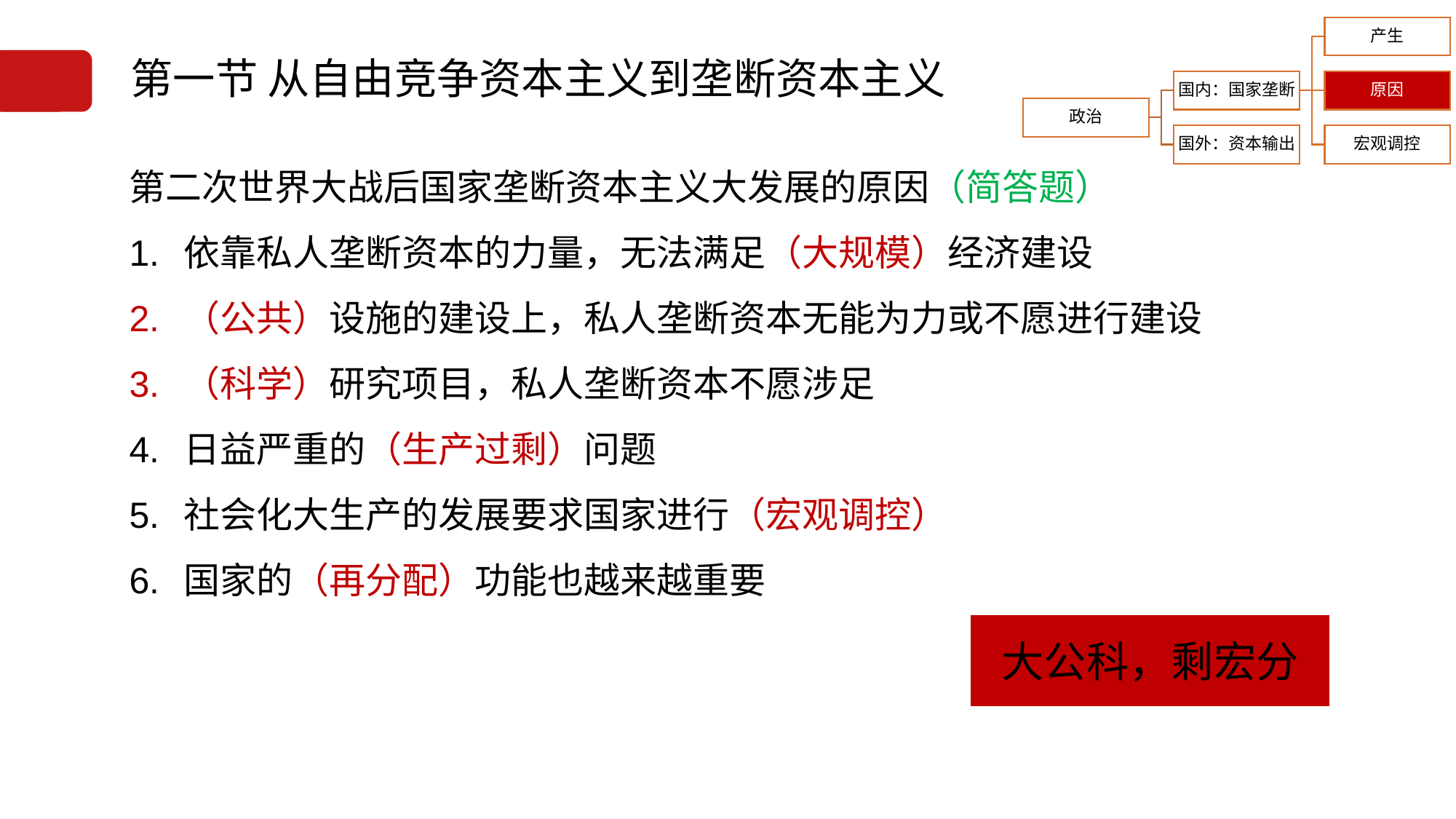

政治
国内：国家垄断
产生
原因
宏观调控
国外：资本输出
# 第一节 从自由竞争资本主义到垄断资本主义
第二次世界大战后国家垄断资本主义大发展的原因（简答题）
依靠私人垄断资本的力量，无法满足（大规模）经济建设
（公共）设施的建设上，私人垄断资本无能为力或不愿进行建设
（科学）研究项目，私人垄断资本不愿涉足
日益严重的（生产过剩）问题
社会化大生产的发展要求国家进行（宏观调控）
国家的（再分配）功能也越来越重要
大公科，剩宏分
24